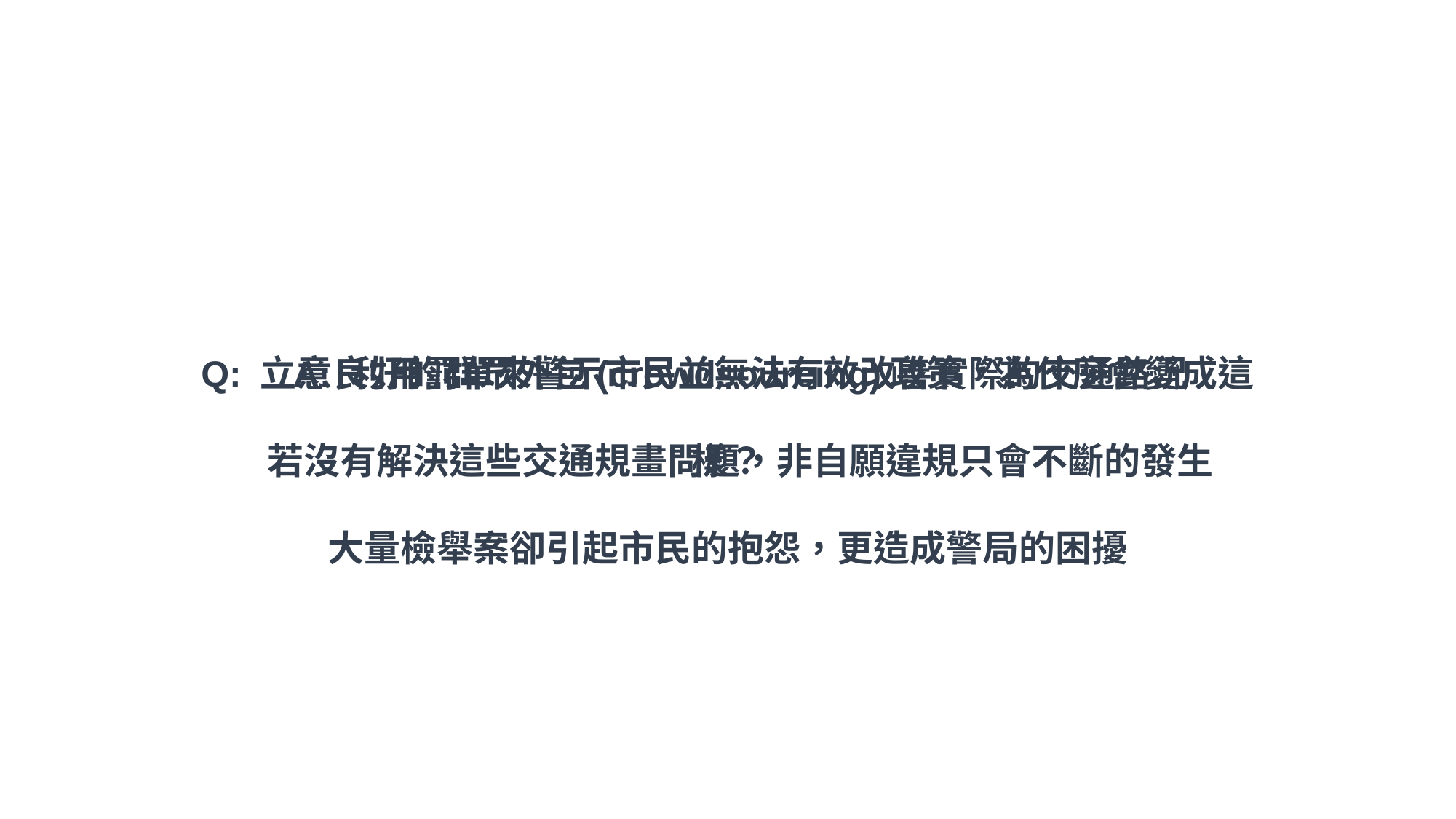

Q: 立意良好的群眾外包(crowdsourcing)政策，為什麼會變成這樣？
大量檢舉案卻引起市民的抱怨，更造成警局的困擾
A: 利用罰單來警示市民並無法有效改善實際的交通路況
若沒有解決這些交通規畫問題，非自願違規只會不斷的發生